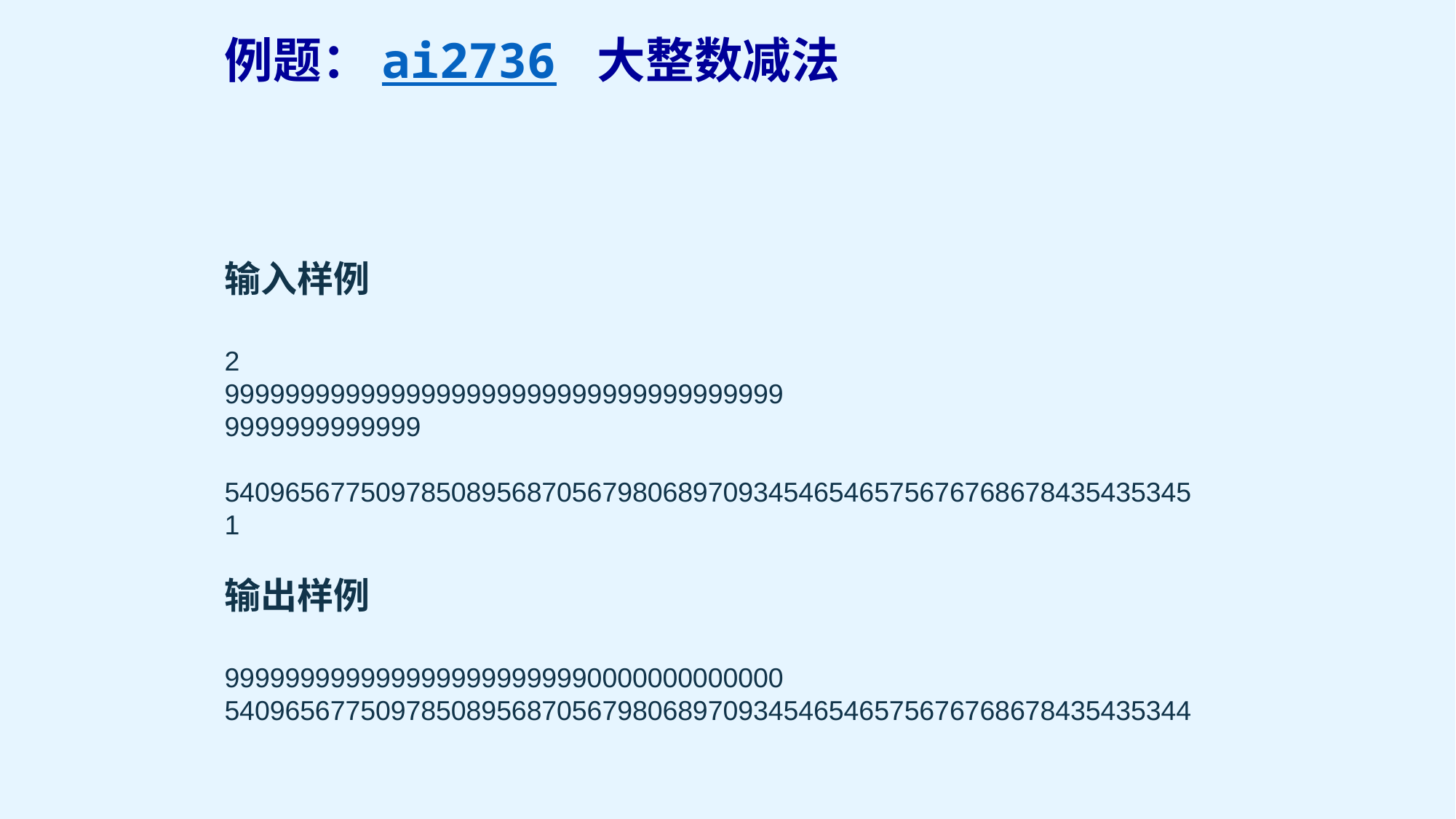

例题：ai2736 大整数减法

输入样例

2
9999999999999999999999999999999999999
9999999999999

5409656775097850895687056798068970934546546575676768678435435345
1

输出样例

9999999999999999999999990000000000000
5409656775097850895687056798068970934546546575676768678435435344